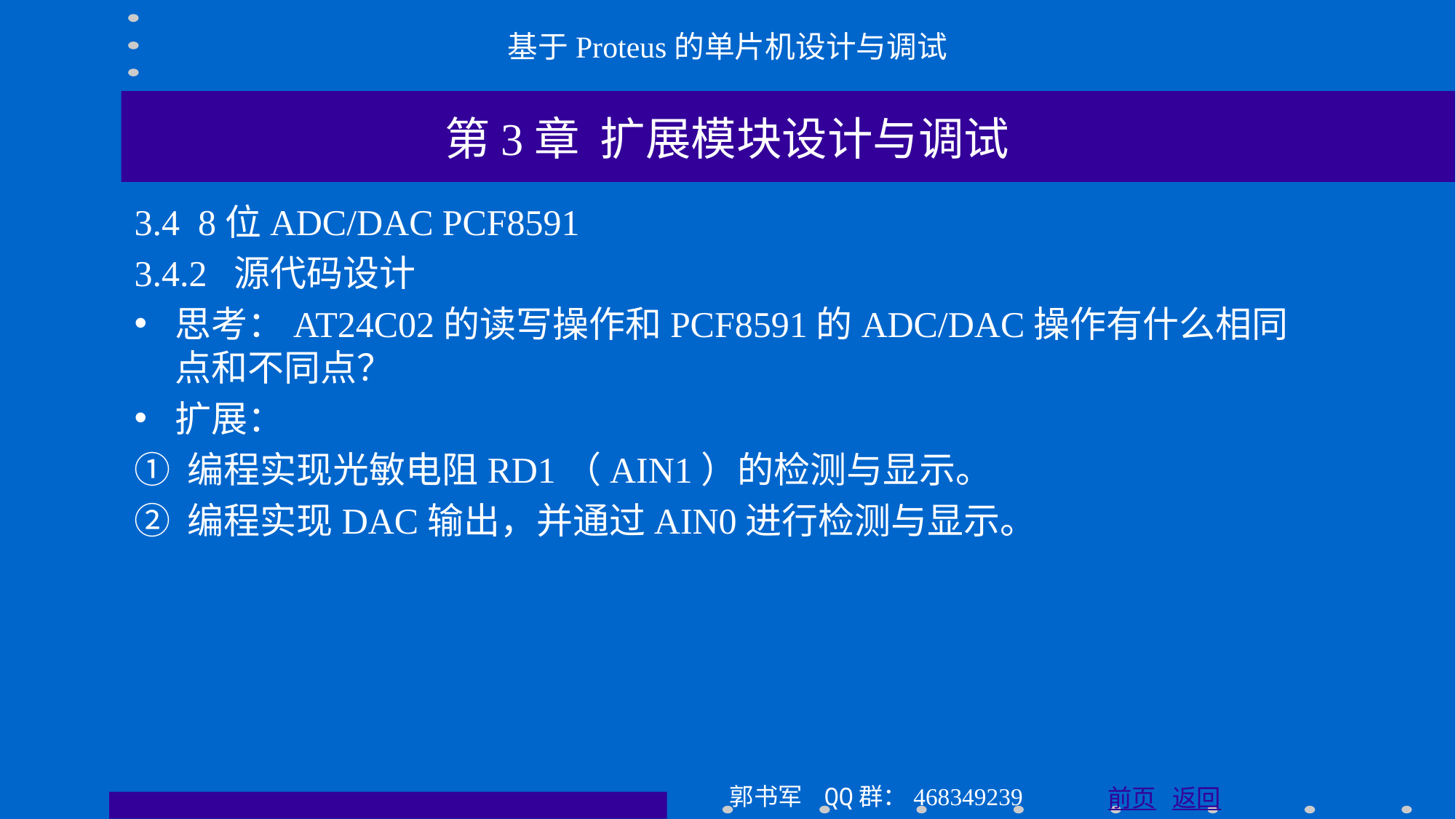

基于Proteus的单片机设计与调试
第3章  扩展模块设计与调试
3.4  8位ADC/DAC PCF8591
3.4.2  源代码设计
思考：AT24C02的读写操作和PCF8591的ADC/DAC操作有什么相同点和不同点？
扩展：
① 编程实现光敏电阻RD1（AIN1）的检测与显示。
② 编程实现DAC输出，并通过AIN0进行检测与显示。
郭书军   QQ群：468349239
前页   返回